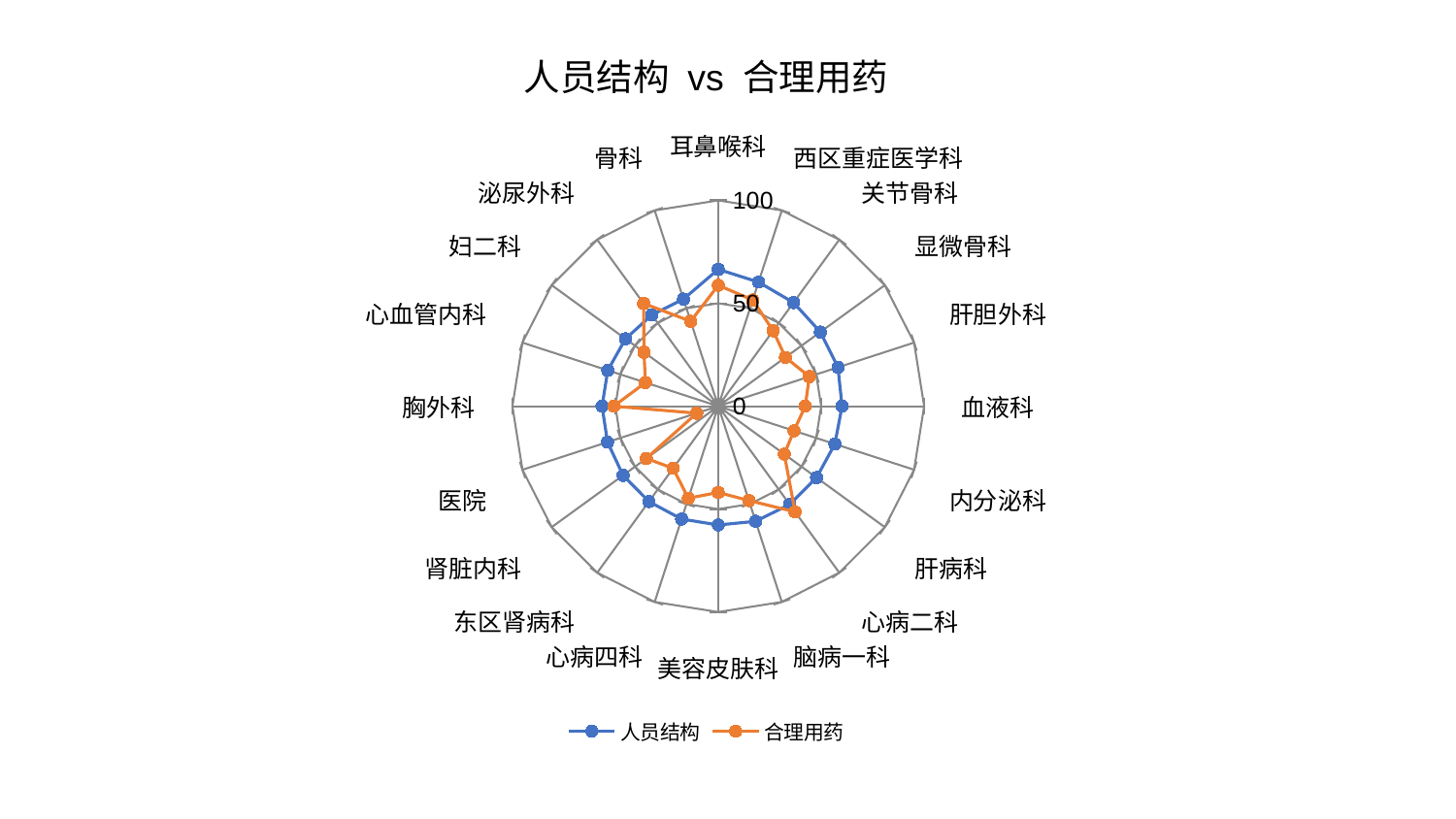

### Chart: 人员结构 vs 合理用药

| Category | 人员结构 | 合理用药 |
|---|---|---|
| 耳鼻喉科 | 66.49356996814713 | 58.75795048647131 |
| 西区重症医学科 | 63.38870258729589 | 54.270716067520304 |
| 关节骨科 | 62.23498510103238 | 45.36298948581414 |
| 显微骨科 | 61.30771985497111 | 40.36670554244245 |
| 肝胆外科 | 61.1338796459633 | 46.53625529340561 |
| 血液科 | 60.144408439142744 | 42.27654860758671 |
| 内分泌科 | 59.559457971258524 | 38.661822208257306 |
| 肝病科 | 59.0404431525906 | 39.67358460089375 |
| 心病二科 | 58.98533134059614 | 63.4695718133193 |
| 脑病一科 | 58.815750688481046 | 48.22007182756105 |
| 美容皮肤科 | 57.71448945231059 | 41.90292481113024 |
| 心病四科 | 57.65975183795657 | 47.030584981560565 |
| 东区肾病科 | 57.30033288849687 | 37.32867532547775 |
| 肾脏内科 | 57.161796293594186 | 43.20415274261157 |
| 医院 | 56.57713417571771 | 11.027938135325961 |
| 胸外科 | 56.44595547783248 | 50.76250412524564 |
| 心血管内科 | 56.42541348288761 | 37.20276205136432 |
| 妇二科 | 55.70790130884029 | 44.60682743075887 |
| 泌尿外科 | 54.84254482905688 | 61.71528149438109 |
| 骨科 | 54.71615164850729 | 43.39786111864949 |
26